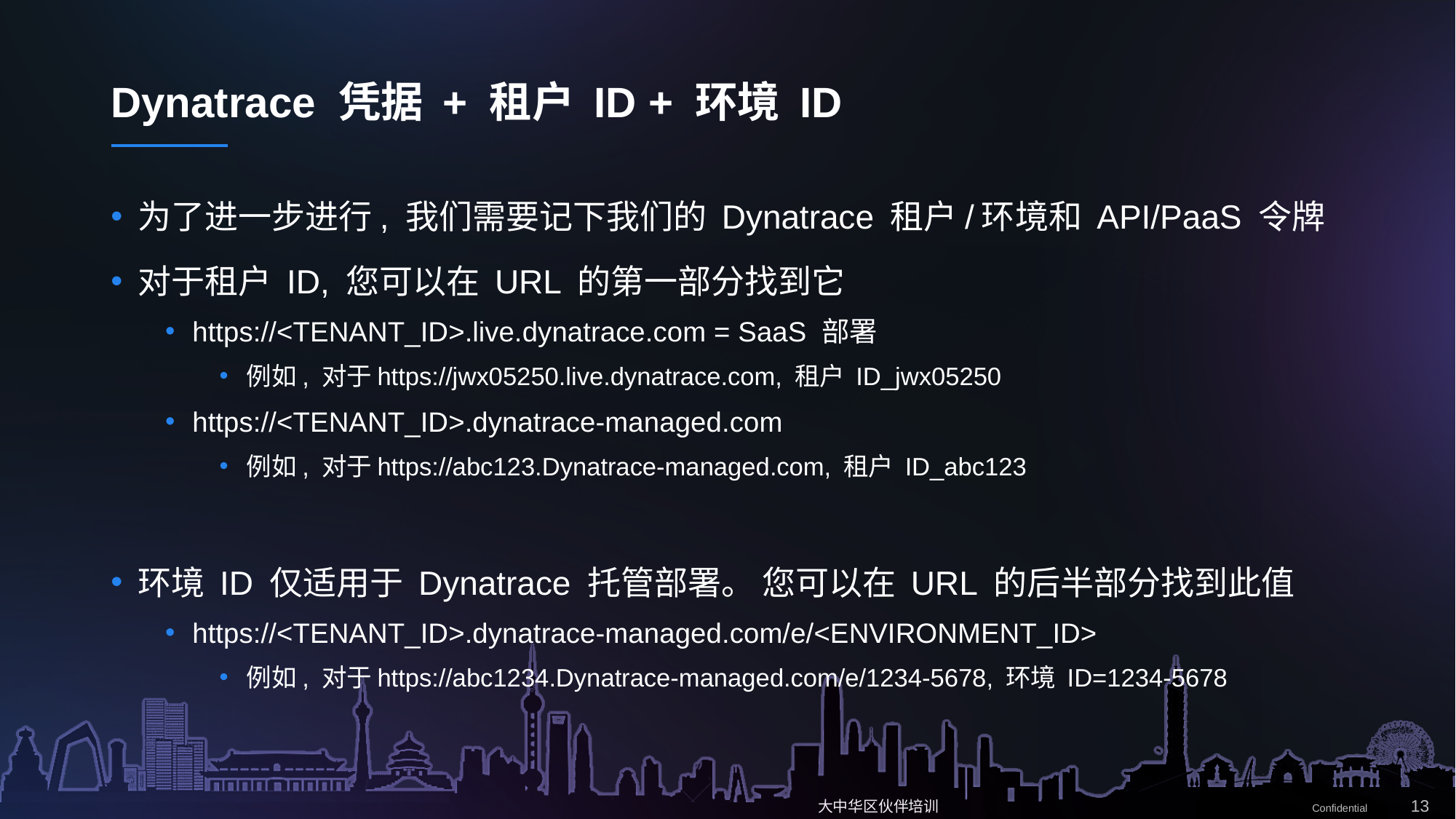

# Dynatrace 凭据 + 租户 ID + 环境 ID
为了进一步进行, 我们需要记下我们的 Dynatrace 租户/环境和 API/PaaS 令牌
对于租户 ID, 您可以在 URL 的第一部分找到它
https://<TENANT_ID>.live.dynatrace.com = SaaS 部署
例如, 对于https://jwx05250.live.dynatrace.com, 租户 ID_jwx05250
https://<TENANT_ID>.dynatrace-managed.com
例如, 对于https://abc123.Dynatrace-managed.com, 租户 ID_abc123

环境 ID 仅适用于 Dynatrace 托管部署。 您可以在 URL 的后半部分找到此值
https://<TENANT_ID>.dynatrace-managed.com/e/<ENVIRONMENT_ID>
例如, 对于https://abc1234.Dynatrace-managed.com/e/1234-5678, 环境 ID=1234-5678